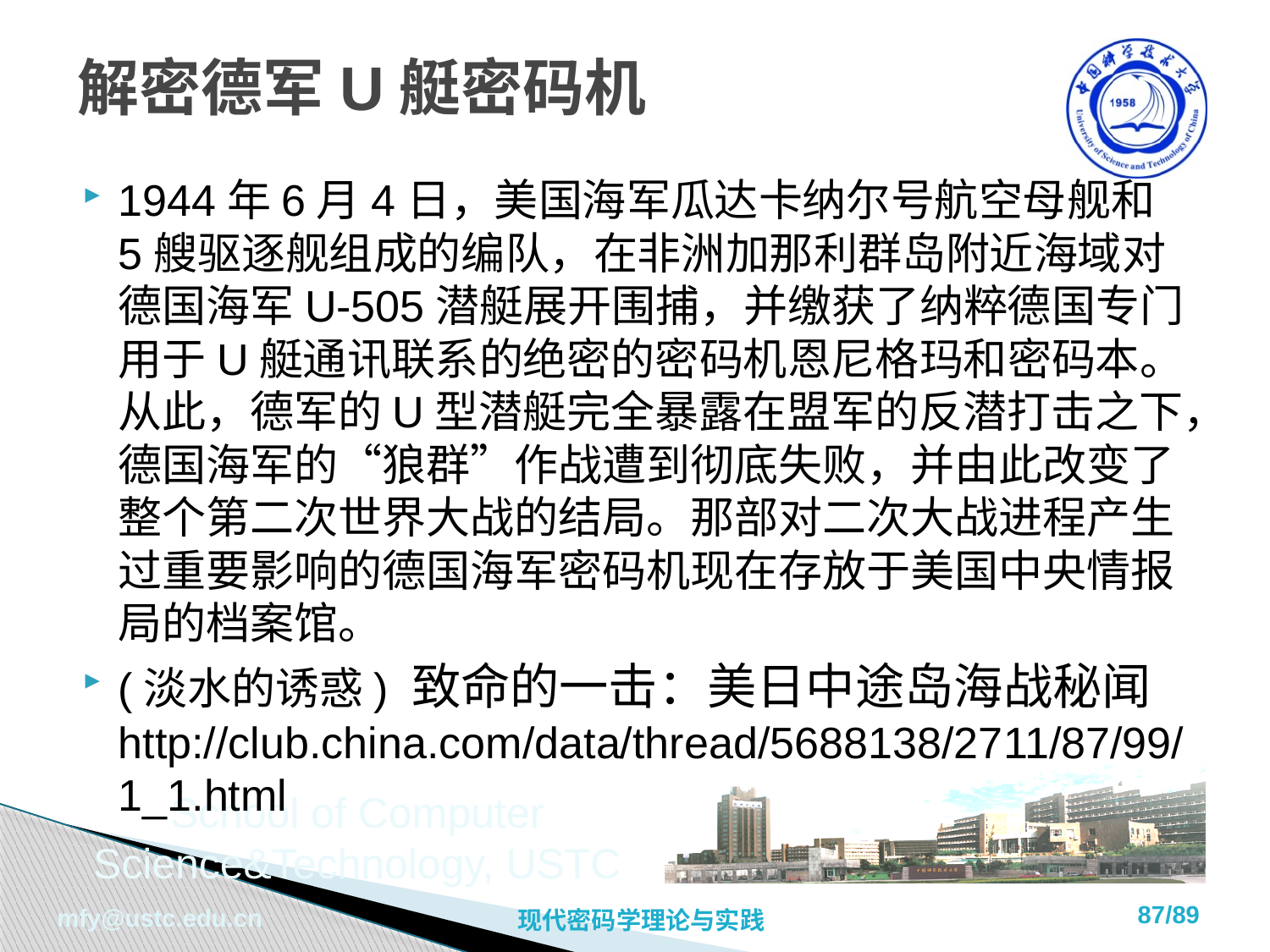

# 解密德军U艇密码机
1944年6月4日，美国海军瓜达卡纳尔号航空母舰和5艘驱逐舰组成的编队，在非洲加那利群岛附近海域对德国海军U-505潜艇展开围捕，并缴获了纳粹德国专门用于U艇通讯联系的绝密的密码机恩尼格玛和密码本。从此，德军的U型潜艇完全暴露在盟军的反潜打击之下，德国海军的“狼群”作战遭到彻底失败，并由此改变了整个第二次世界大战的结局。那部对二次大战进程产生过重要影响的德国海军密码机现在存放于美国中央情报局的档案馆。
(淡水的诱惑) 致命的一击：美日中途岛海战秘闻http://club.china.com/data/thread/5688138/2711/87/99/1_1.html